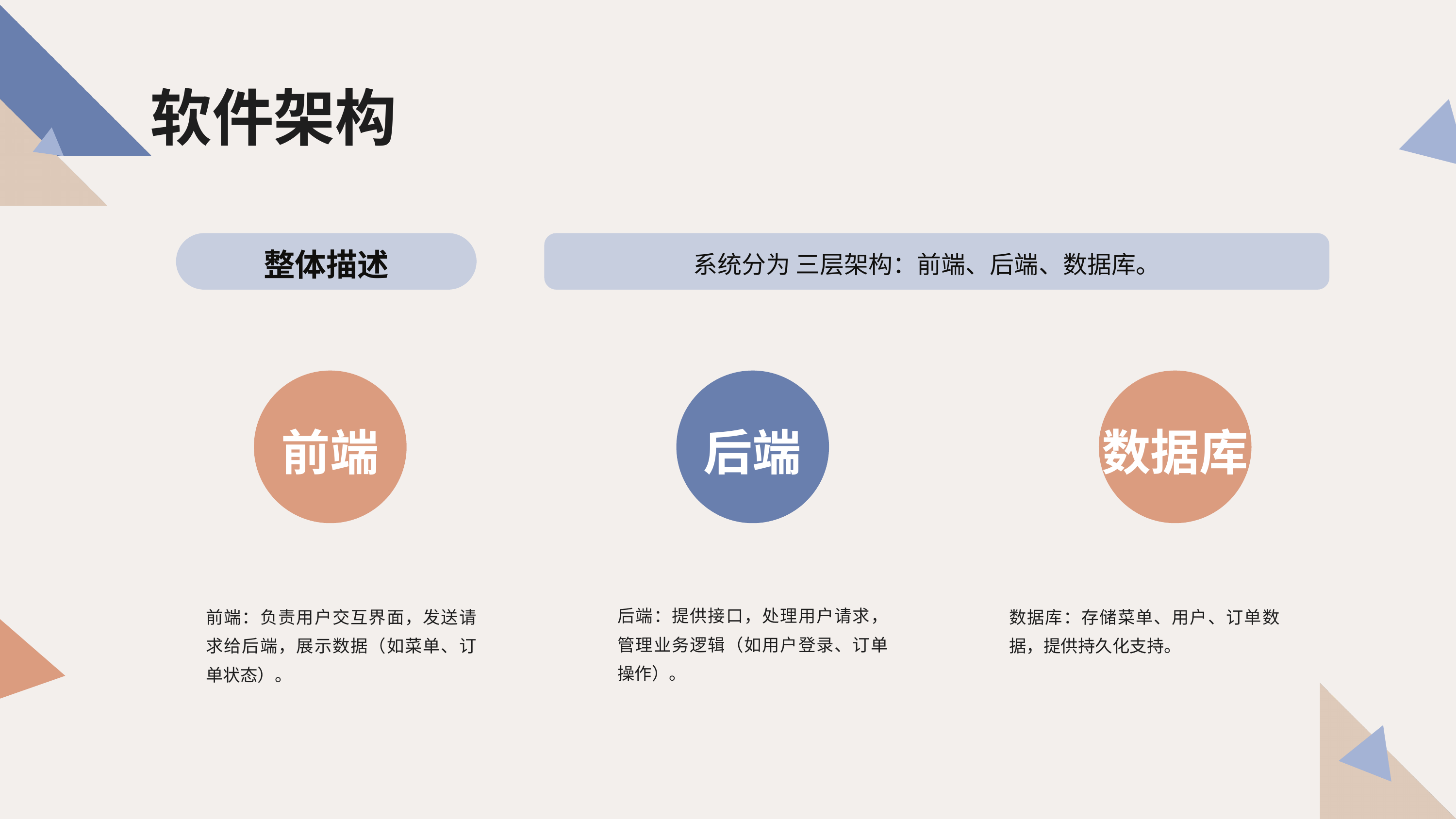

软件架构

整体描述
系统分为 三层架构：前端、后端、数据库。

前端
后端
数据库
后端：提供接口，处理用户请求，管理业务逻辑（如用户登录、订单操作）。
前端：负责用户交互界面，发送请求给后端，展示数据（如菜单、订单状态）。
数据库：存储菜单、用户、订单数据，提供持久化支持。